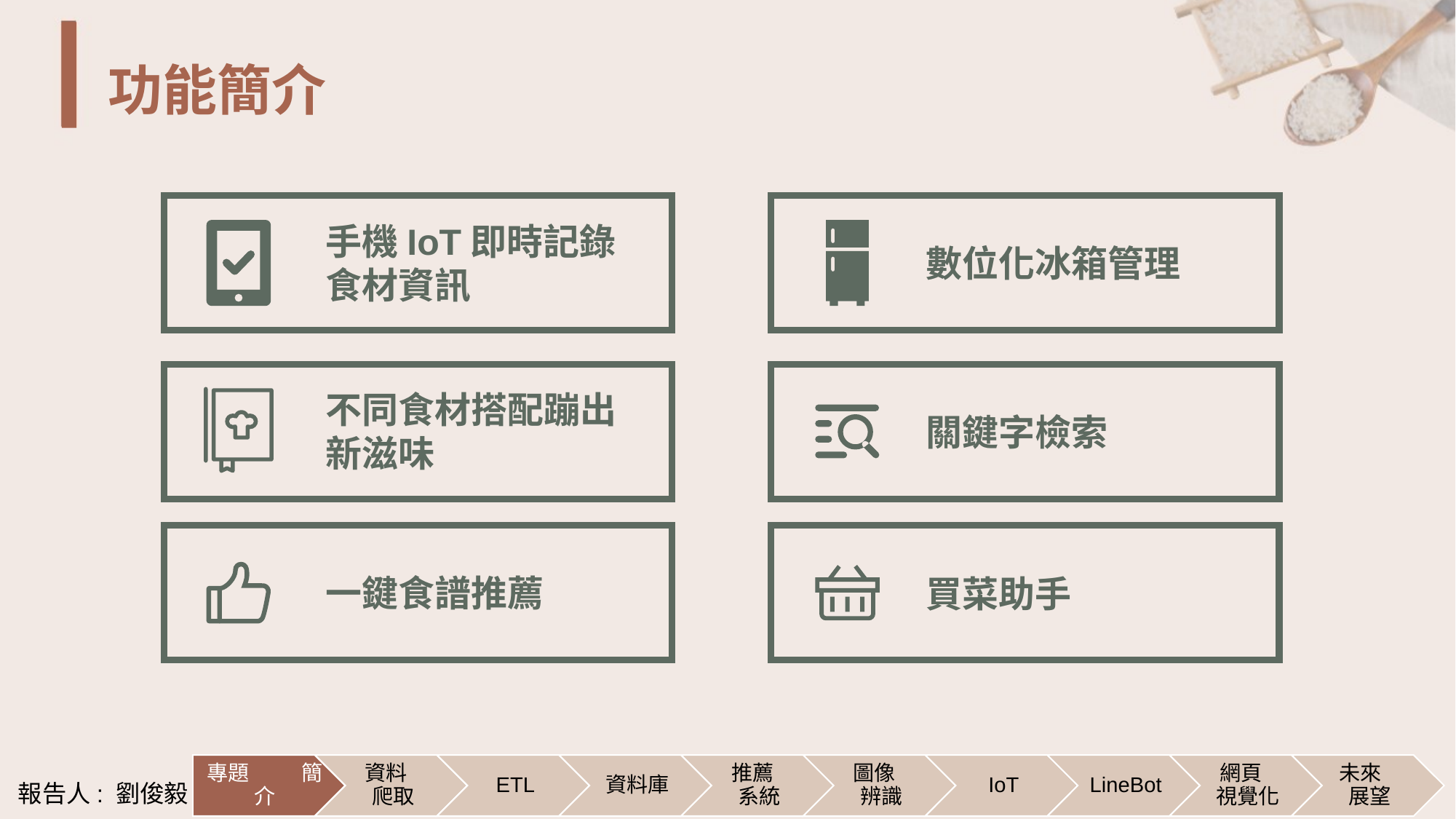

# 功能簡介

手機IoT即時記錄食材資訊

數位化冰箱管理

不同食材搭配蹦出新滋味

關鍵字檢索

一鍵食譜推薦
買菜助手
專題           簡介
資料    爬取
ETL
資料庫
推薦    系統
圖像    辨識
IoT
LineBot
網頁    視覺化
未來     展望
報告人: 劉俊毅